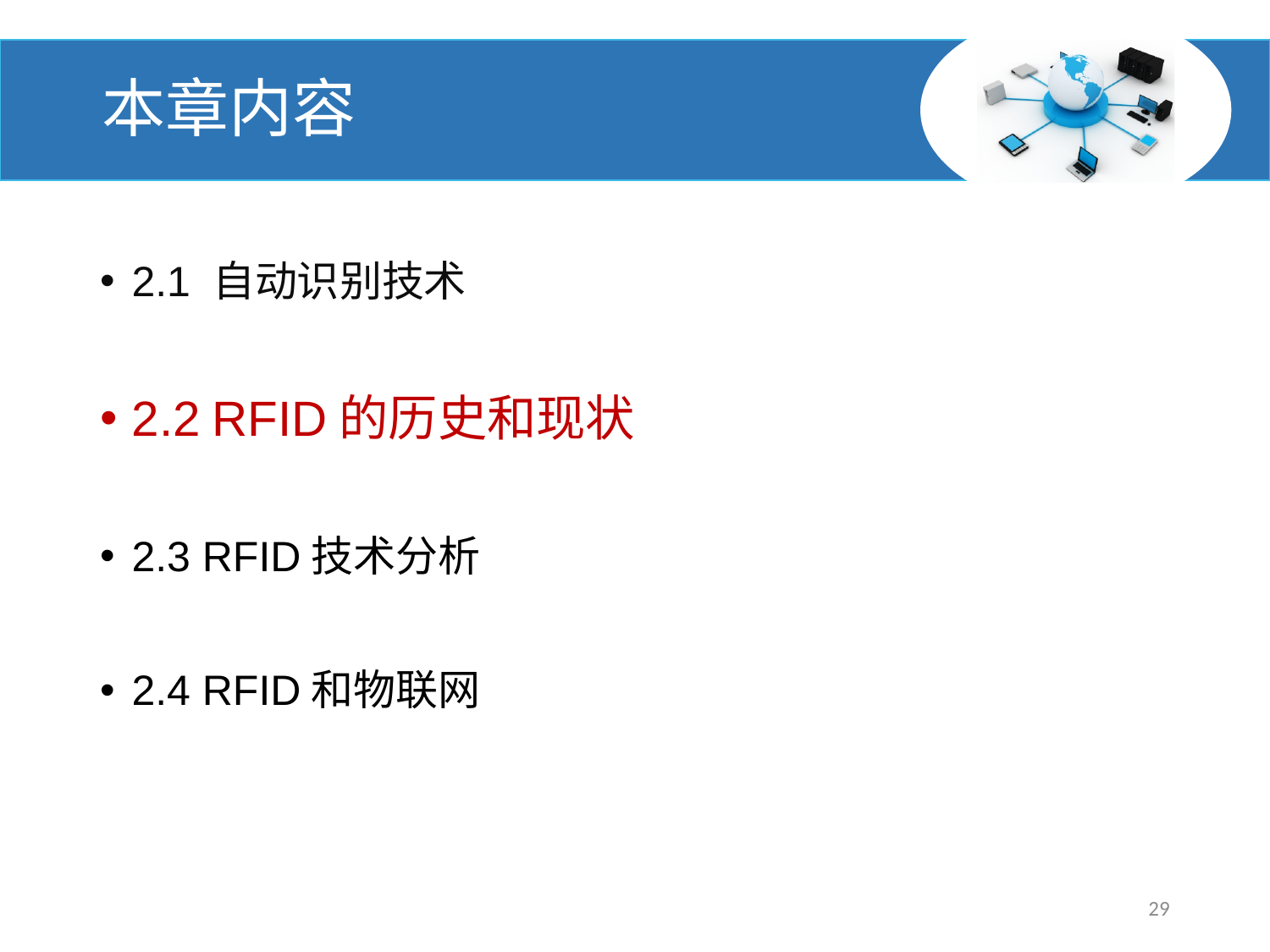

# 本章内容
2.1 自动识别技术

2.2 RFID的历史和现状

2.3 RFID技术分析

2.4 RFID和物联网

29